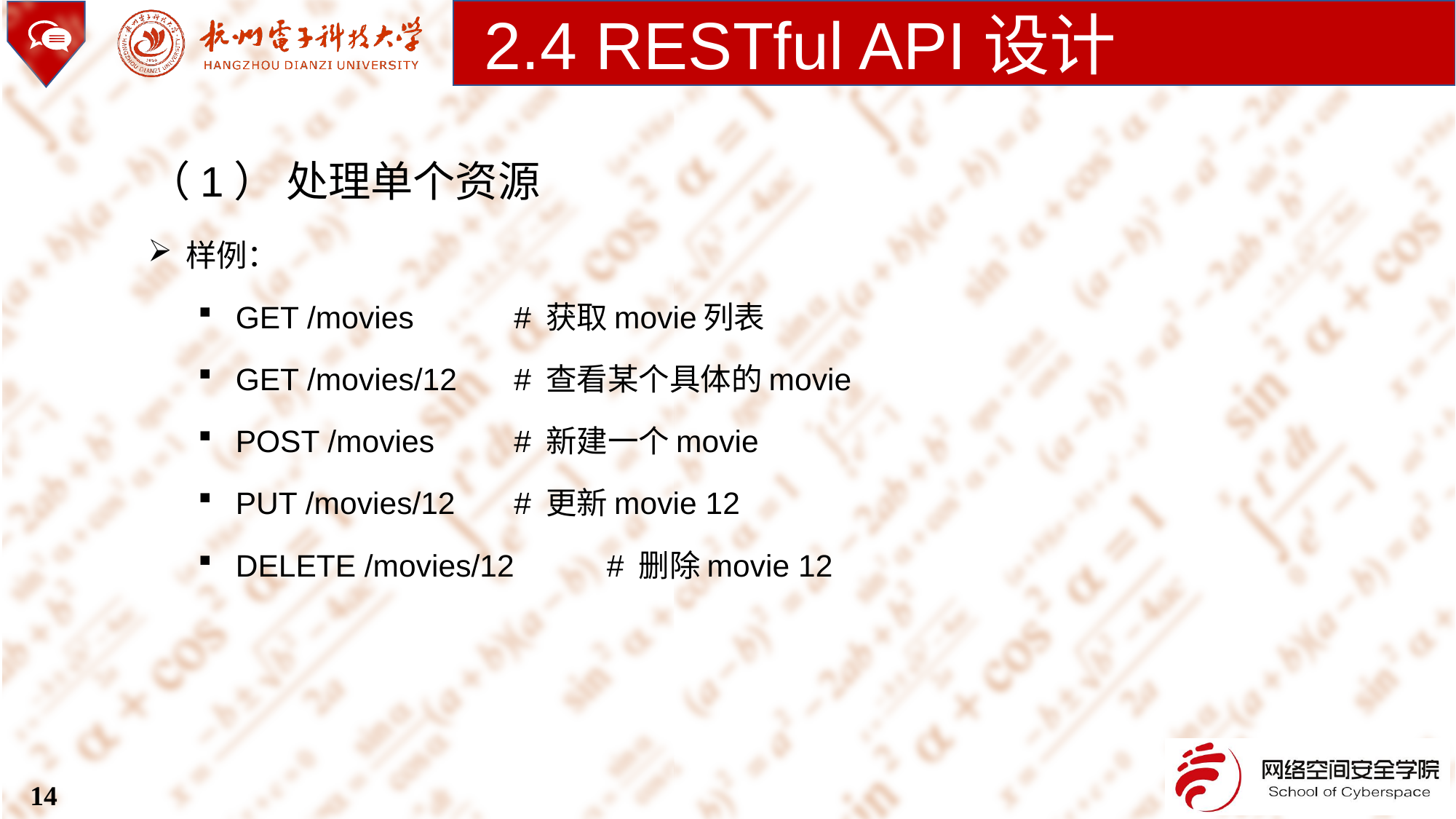

2.4 RESTful API设计
（1） 处理单个资源
样例：
GET /movies 			# 获取movie列表
GET /movies/12 		# 查看某个具体的movie
POST /movies 		# 新建一个movie
PUT /movies/12 		# 更新movie 12
DELETE /movies/12 		# 删除movie 12
14